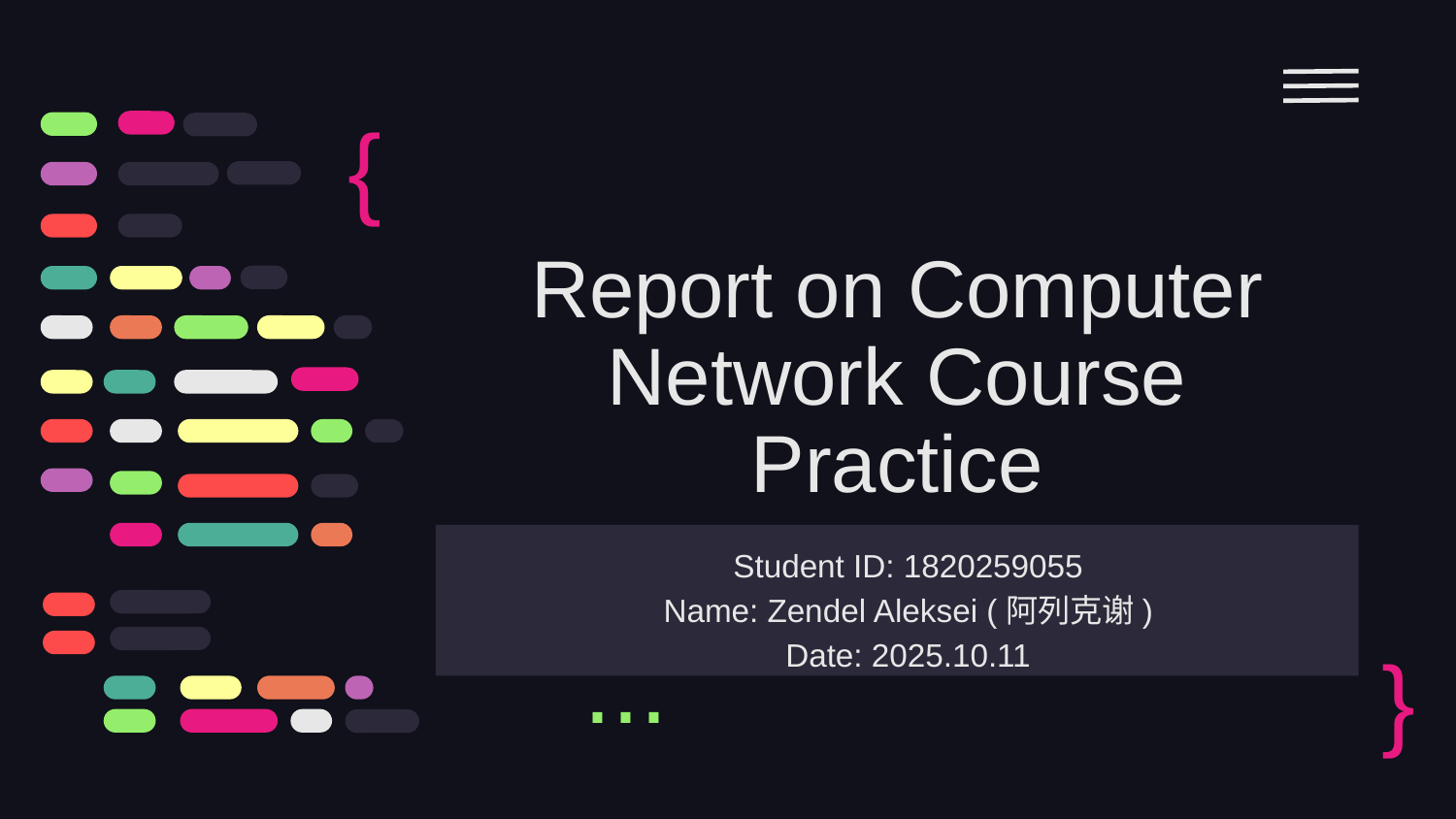

{

# Report on Computer Network Course Practice
Student ID: 1820259055
Name: Zendel Aleksei (阿列克谢)
Date: 2025.10.11
}
...